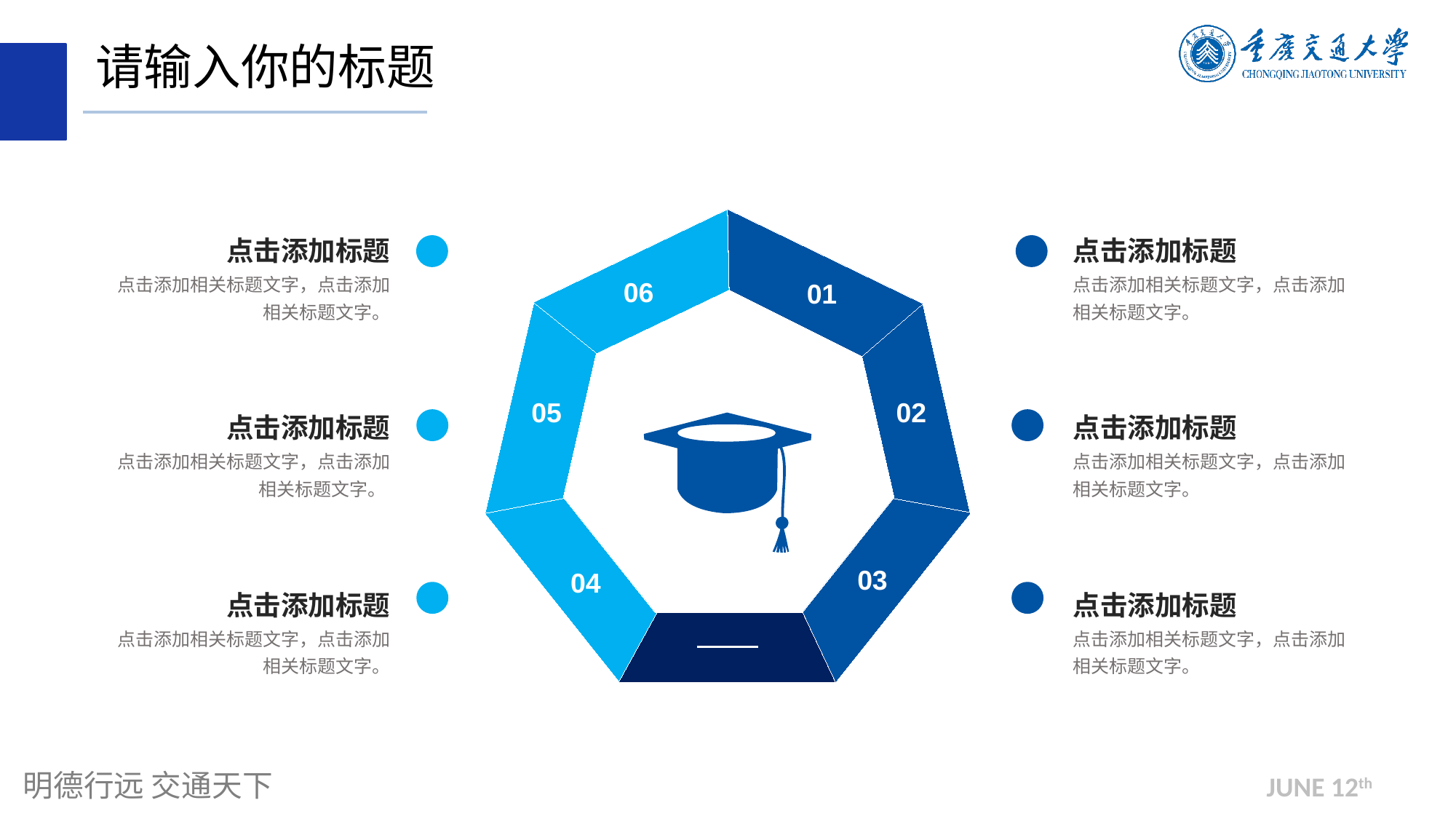

请输入你的标题

点击添加标题
点击添加标题

点击添加相关标题文字，点击添加相关标题文字。
点击添加相关标题文字，点击添加相关标题文字。
06
01

05
02
点击添加标题
点击添加标题

点击添加相关标题文字，点击添加相关标题文字。
点击添加相关标题文字，点击添加相关标题文字。

03
04
点击添加标题
点击添加标题

点击添加相关标题文字，点击添加相关标题文字。
点击添加相关标题文字，点击添加相关标题文字。
JUNE 12th